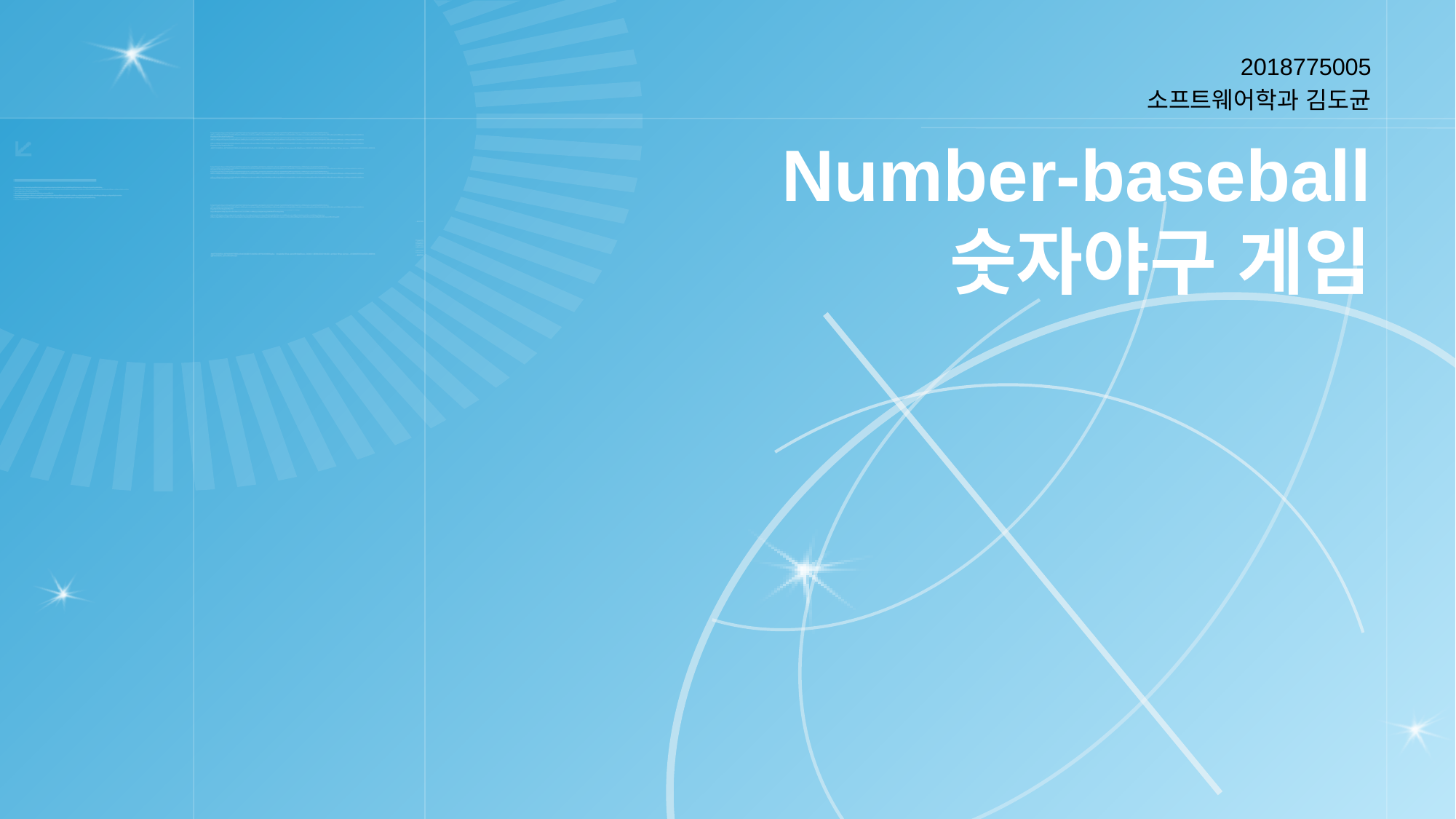

2018775005
소프트웨어학과 김도균
# Number-baseball 숫자야구 게임